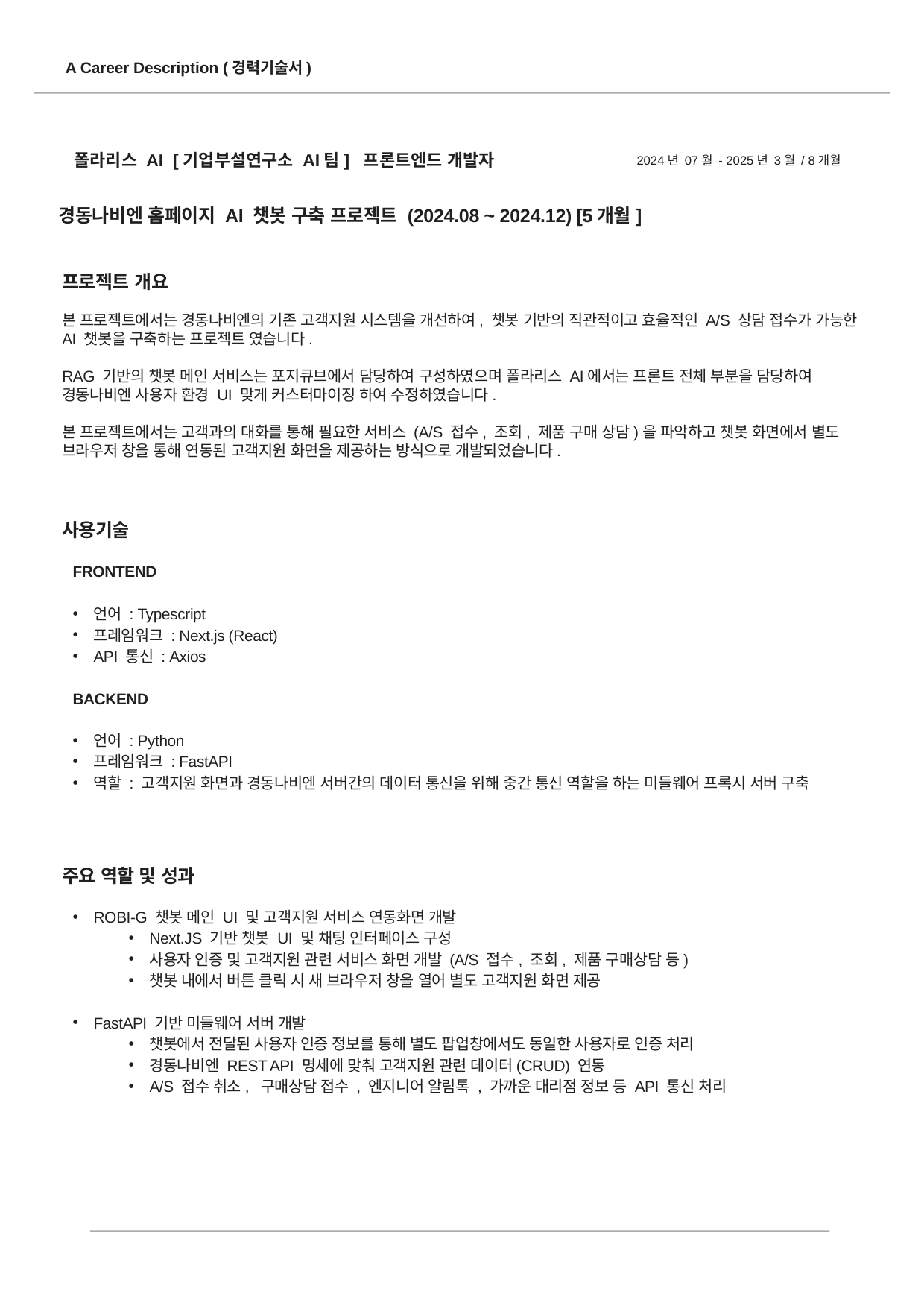

A Career Description (경력기술서)

폴라리스 AI  [기업부설연구소 AI팀]  프론트엔드 개발자
2024년 07월 - 2025년 3월 / 8개월
경동나비엔 홈페이지 AI 챗봇 구축 프로젝트 (2024.08 ~ 2024.12) [5개월]
프로젝트 개요

본 프로젝트에서는 경동나비엔의 기존 고객지원 시스템을 개선하여, 챗봇 기반의 직관적이고 효율적인 A/S 상담 접수가 가능한 AI 챗봇을 구축하는 프로젝트 였습니다.

RAG 기반의 챗봇 메인 서비스는 포지큐브에서 담당하여 구성하였으며 폴라리스 AI에서는 프론트 전체 부분을 담당하여 경동나비엔 사용자 환경 UI 맞게 커스터마이징 하여 수정하였습니다.

본 프로젝트에서는 고객과의 대화를 통해 필요한 서비스 (A/S 접수, 조회, 제품 구매 상담)을 파악하고 챗봇 화면에서 별도 브라우저 창을 통해 연동된 고객지원 화면을 제공하는 방식으로 개발되었습니다.
사용기술

FRONTEND

언어 : Typescript
프레임워크 : Next.js (React)
API 통신 : Axios

BACKEND

언어 : Python
프레임워크 : FastAPI
역할 : 고객지원 화면과 경동나비엔 서버간의 데이터 통신을 위해 중간 통신 역할을 하는 미들웨어 프록시 서버 구축

주요 역할 및 성과

ROBI-G 챗봇 메인 UI 및 고객지원 서비스 연동화면 개발
Next.JS 기반 챗봇 UI 및 채팅 인터페이스 구성
사용자 인증 및 고객지원 관련 서비스 화면 개발 (A/S 접수, 조회, 제품 구매상담 등)
챗봇 내에서 버튼 클릭 시 새 브라우저 창을 열어 별도 고객지원 화면 제공

FastAPI 기반 미들웨어 서버 개발
챗봇에서 전달된 사용자 인증 정보를 통해 별도 팝업창에서도 동일한 사용자로 인증 처리
경동나비엔 REST API 명세에 맞춰 고객지원 관련 데이터(CRUD) 연동
A/S 접수 취소,  구매상담 접수 , 엔지니어 알림톡 , 가까운 대리점 정보 등 API 통신 처리